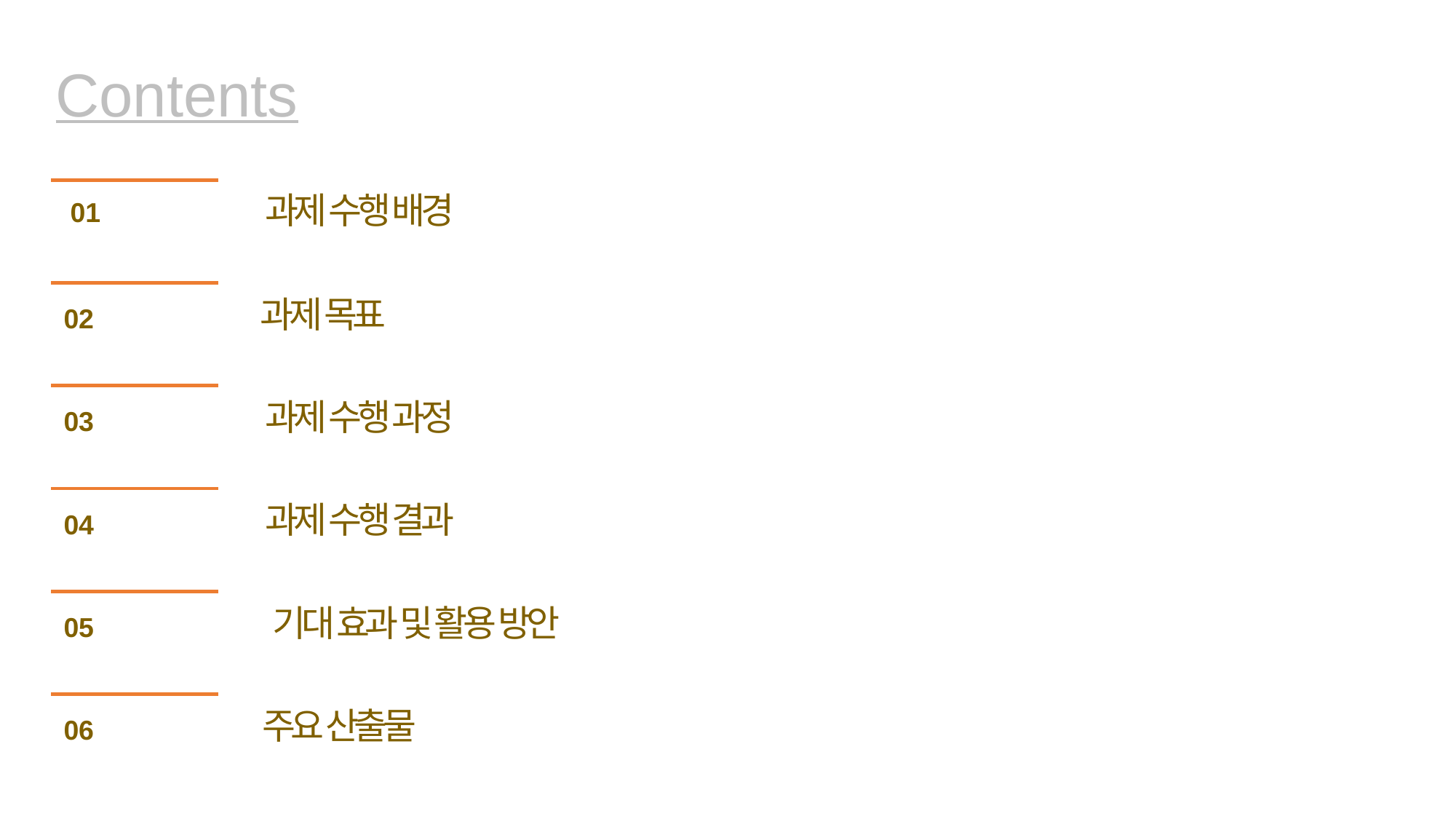

Contents
과제 수행 배경
01
과제 목표
02
과제 수행 과정
03
과제 수행 결과
04
기대 효과 및 활용 방안
05
주요 산출물
06